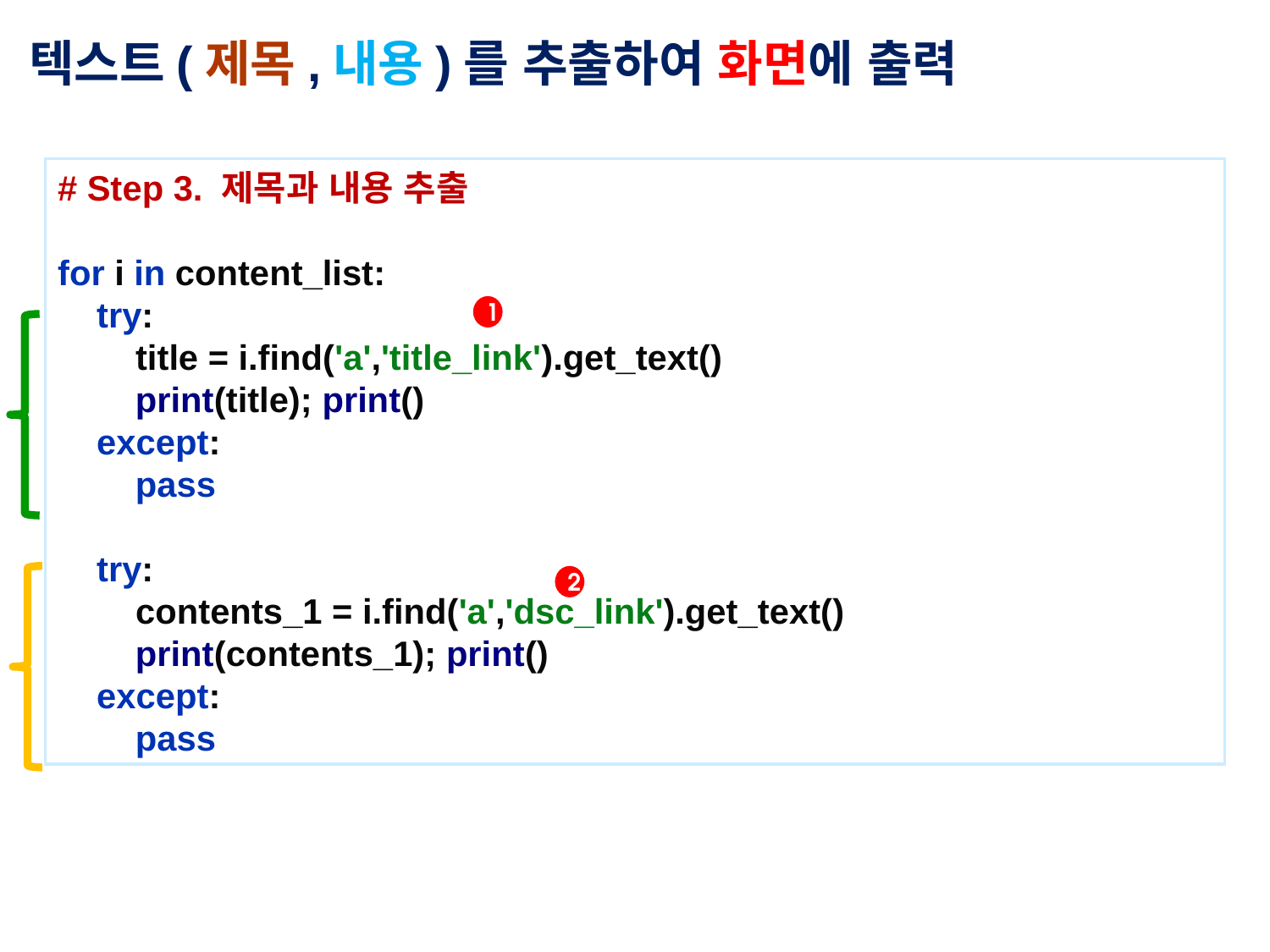

텍스트(제목,내용)를 추출하여 화면에 출력
# Step 3. 제목과 내용 추출
for i in content_list:
    try:
        title = i.find('a','title_link').get_text()
        print(title); print()
    except:
        pass
    try:
        contents_1 = i.find('a','dsc_link').get_text()
        print(contents_1); print()
    except:
        pass
1

2